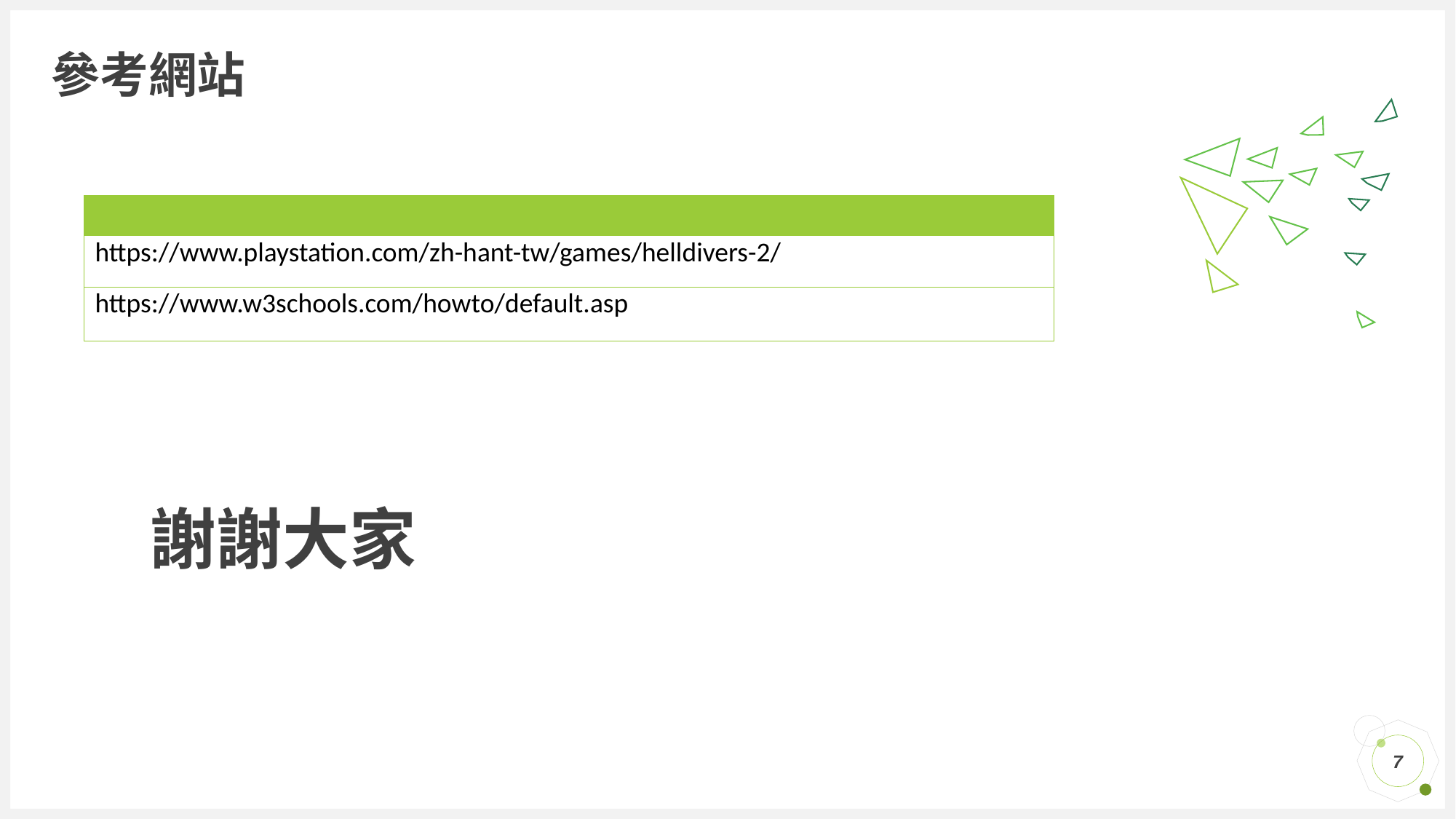

# 參考網站

|  |
| --- |
| https://www.playstation.com/zh-hant-tw/games/helldivers-2/ |
| https://www.w3schools.com/howto/default.asp |
謝謝大家

7